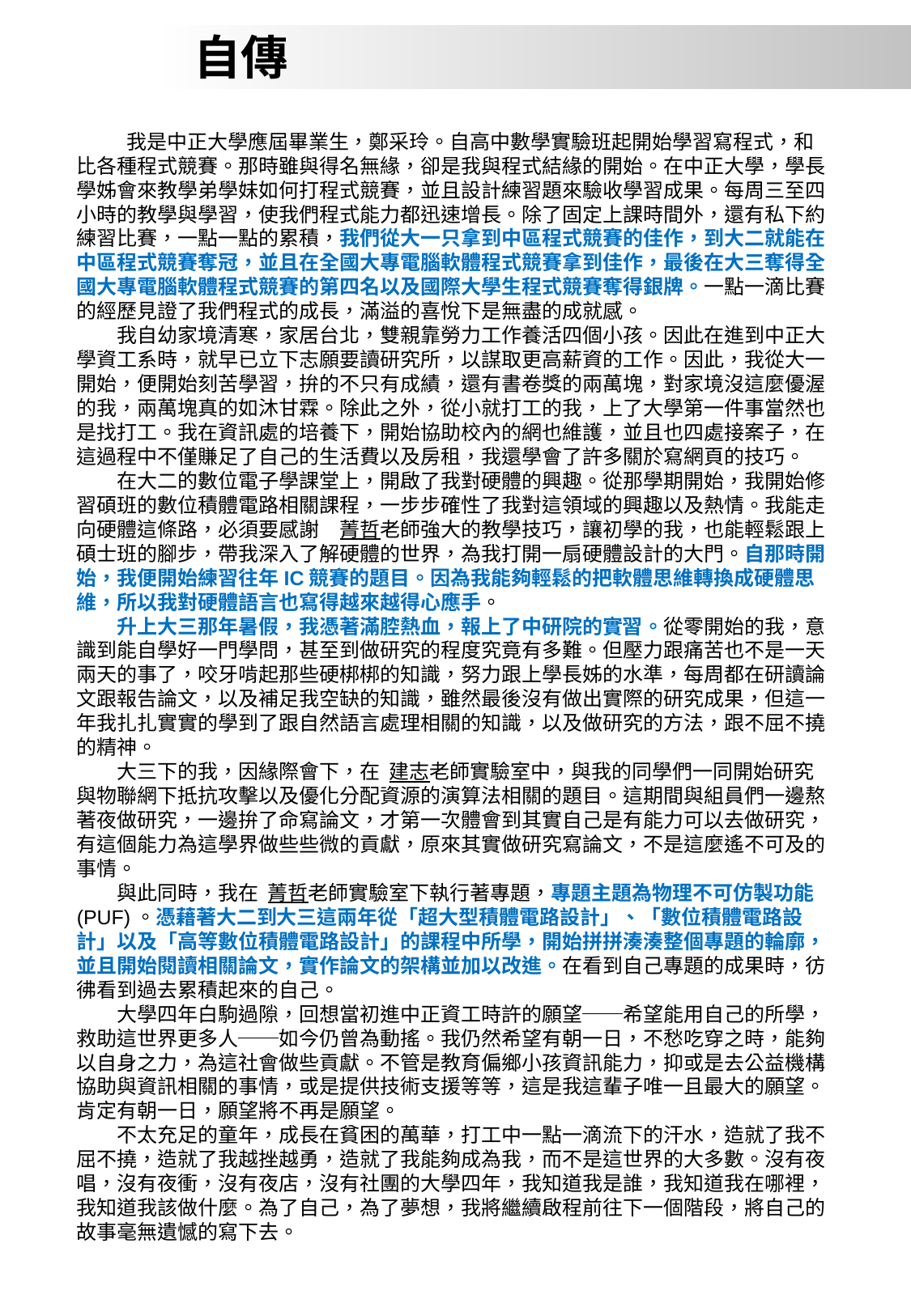

自傳
 　　我是中正大學應屆畢業生，鄭采玲。自高中數學實驗班起開始學習寫程式，和比各種程式競賽。那時雖與得名無緣，卻是我與程式結緣的開始。在中正大學，學長學姊會來教學弟學妹如何打程式競賽，並且設計練習題來驗收學習成果。每周三至四小時的教學與學習，使我們程式能力都迅速增長。除了固定上課時間外，還有私下約練習比賽，一點一點的累積，我們從大一只拿到中區程式競賽的佳作，到大二就能在中區程式競賽奪冠，並且在全國大專電腦軟體程式競賽拿到佳作，最後在大三奪得全國大專電腦軟體程式競賽的第四名以及國際大學生程式競賽奪得銀牌。一點一滴比賽的經歷見證了我們程式的成長，滿溢的喜悅下是無盡的成就感。
　　我自幼家境清寒，家居台北，雙親靠勞力工作養活四個小孩。因此在進到中正大學資工系時，就早已立下志願要讀研究所，以謀取更高薪資的工作。因此，我從大一開始，便開始刻苦學習，拚的不只有成績，還有書卷獎的兩萬塊，對家境沒這麼優渥的我，兩萬塊真的如沐甘霖。除此之外，從小就打工的我，上了大學第一件事當然也是找打工。我在資訊處的培養下，開始協助校內的網也維護，並且也四處接案子，在這過程中不僅賺足了自己的生活費以及房租，我還學會了許多關於寫網頁的技巧。
　　在大二的數位電子學課堂上，開啟了我對硬體的興趣。從那學期開始，我開始修習碩班的數位積體電路相關課程，一步步確性了我對這領域的興趣以及熱情。我能走向硬體這條路，必須要感謝　菁哲老師強大的教學技巧，讓初學的我，也能輕鬆跟上碩士班的腳步，帶我深入了解硬體的世界，為我打開一扇硬體設計的大門。自那時開始，我便開始練習往年IC競賽的題目。因為我能夠輕鬆的把軟體思維轉換成硬體思維，所以我對硬體語言也寫得越來越得心應手。
　　升上大三那年暑假，我憑著滿腔熱血，報上了中研院的實習。從零開始的我，意識到能自學好一門學問，甚至到做研究的程度究竟有多難。但壓力跟痛苦也不是一天兩天的事了，咬牙啃起那些硬梆梆的知識，努力跟上學長姊的水準，每周都在研讀論文跟報告論文，以及補足我空缺的知識，雖然最後沒有做出實際的研究成果，但這一年我扎扎實實的學到了跟自然語言處理相關的知識，以及做研究的方法，跟不屈不撓的精神。
　　大三下的我，因緣際會下，在  建志老師實驗室中，與我的同學們一同開始研究與物聯網下抵抗攻擊以及優化分配資源的演算法相關的題目。這期間與組員們一邊熬著夜做研究，一邊拚了命寫論文，才第一次體會到其實自己是有能力可以去做研究，有這個能力為這學界做些些微的貢獻，原來其實做研究寫論文，不是這麼遙不可及的事情。
　　與此同時，我在  菁哲老師實驗室下執行著專題，專題主題為物理不可仿製功能 (PUF)。憑藉著大二到大三這兩年從「超大型積體電路設計」、「數位積體電路設計」以及「高等數位積體電路設計」的課程中所學，開始拼拼湊湊整個專題的輪廓，並且開始閱讀相關論文，實作論文的架構並加以改進。在看到自己專題的成果時，彷彿看到過去累積起來的自己。
　　大學四年白駒過隙，回想當初進中正資工時許的願望──希望能用自己的所學，救助這世界更多人──如今仍曾為動搖。我仍然希望有朝一日，不愁吃穿之時，能夠以自身之力，為這社會做些貢獻。不管是教育偏鄉小孩資訊能力，抑或是去公益機構協助與資訊相關的事情，或是提供技術支援等等，這是我這輩子唯一且最大的願望。肯定有朝一日，願望將不再是願望。
　　不太充足的童年，成長在貧困的萬華，打工中一點一滴流下的汗水，造就了我不屈不撓，造就了我越挫越勇，造就了我能夠成為我，而不是這世界的大多數。沒有夜唱，沒有夜衝，沒有夜店，沒有社團的大學四年，我知道我是誰，我知道我在哪裡，我知道我該做什麼。為了自己，為了夢想，我將繼續啟程前往下一個階段，將自己的故事毫無遺憾的寫下去。